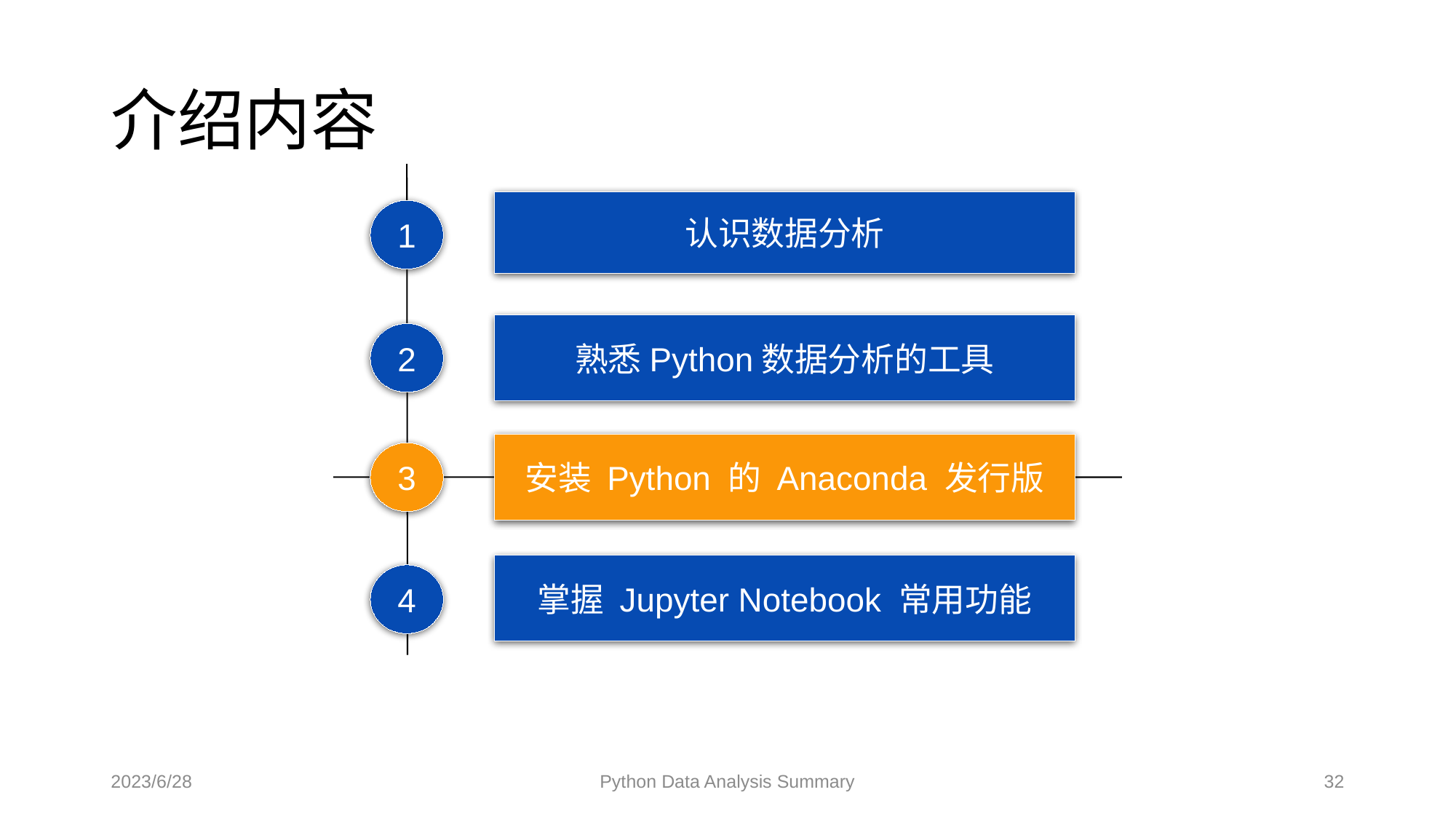

# 介绍内容
认识数据分析
1
熟悉Python数据分析的工具
2
安装 Python 的 Anaconda 发行版
3

掌握 Jupyter Notebook 常用功能
4
2023/6/28
Python Data Analysis Summary
32